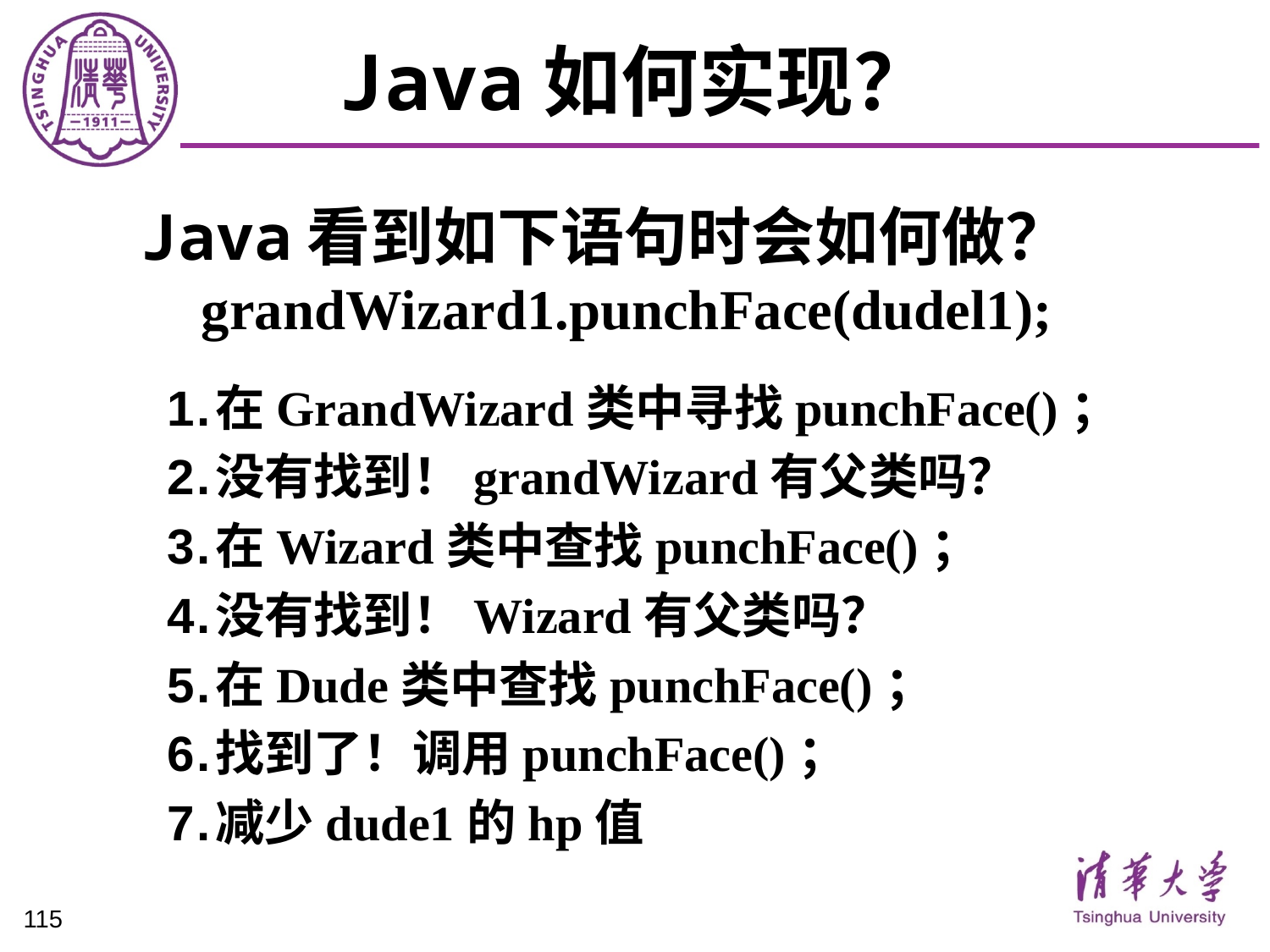

# Java如何实现？
Java看到如下语句时会如何做？
grandWizard1.punchFace(dudel1);

在GrandWizard类中寻找punchFace()；
没有找到！grandWizard有父类吗？
在Wizard类中查找punchFace()；
没有找到！Wizard有父类吗？
在Dude类中查找punchFace()；
找到了！调用punchFace()；
减少dude1的hp值
115